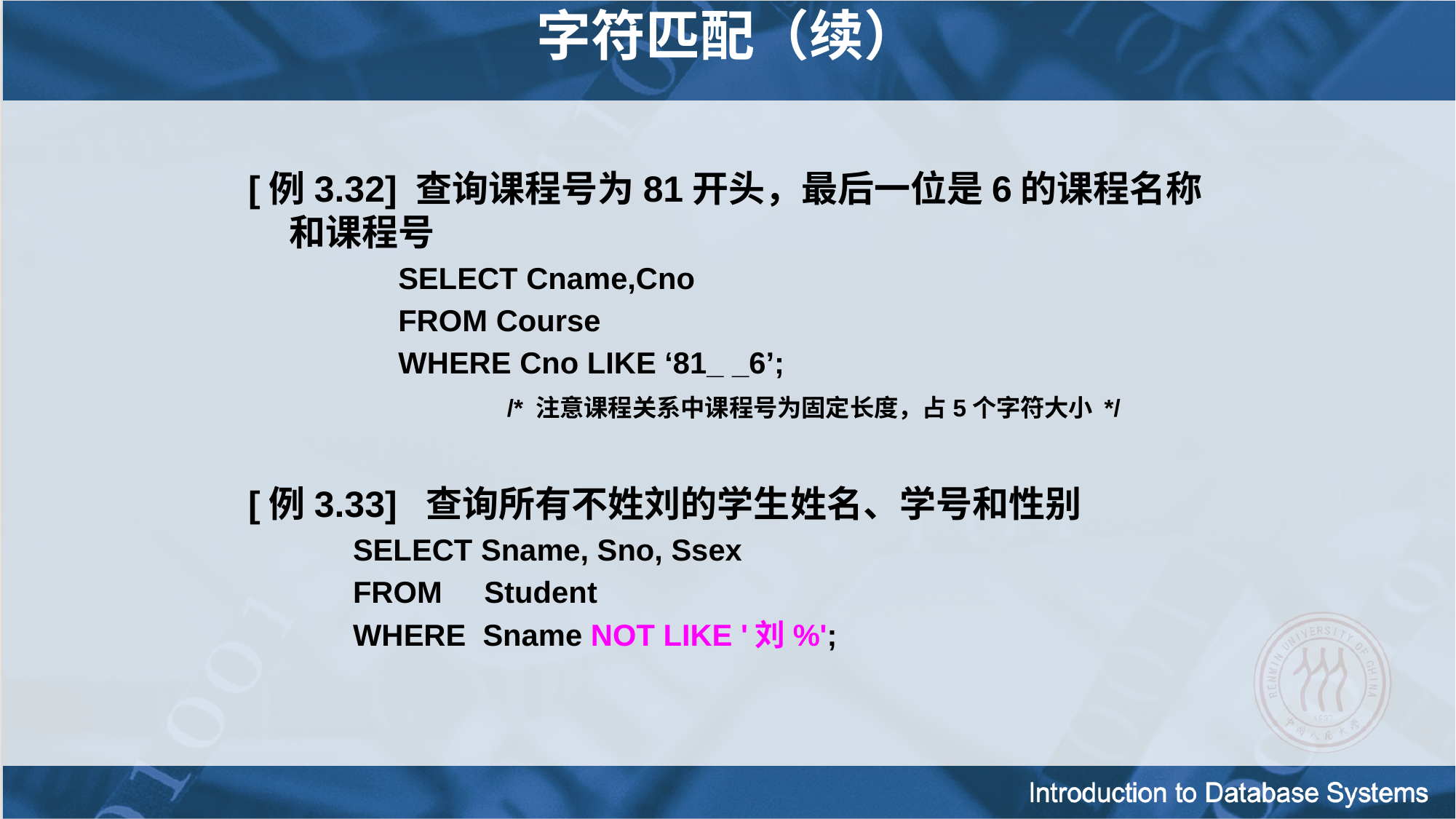

字符匹配（续）
[例3.32] 查询课程号为81开头，最后一位是6的课程名称和课程号
		SELECT Cname,Cno
		FROM Course
		WHERE Cno LIKE ‘81_ _6’;
		             /* 注意课程关系中课程号为固定长度，占5个字符大小 */

[例3.33]  查询所有不姓刘的学生姓名、学号和性别
      SELECT Sname, Sno, Ssex
      FROM     Student
      WHERE  Sname NOT LIKE '刘%';